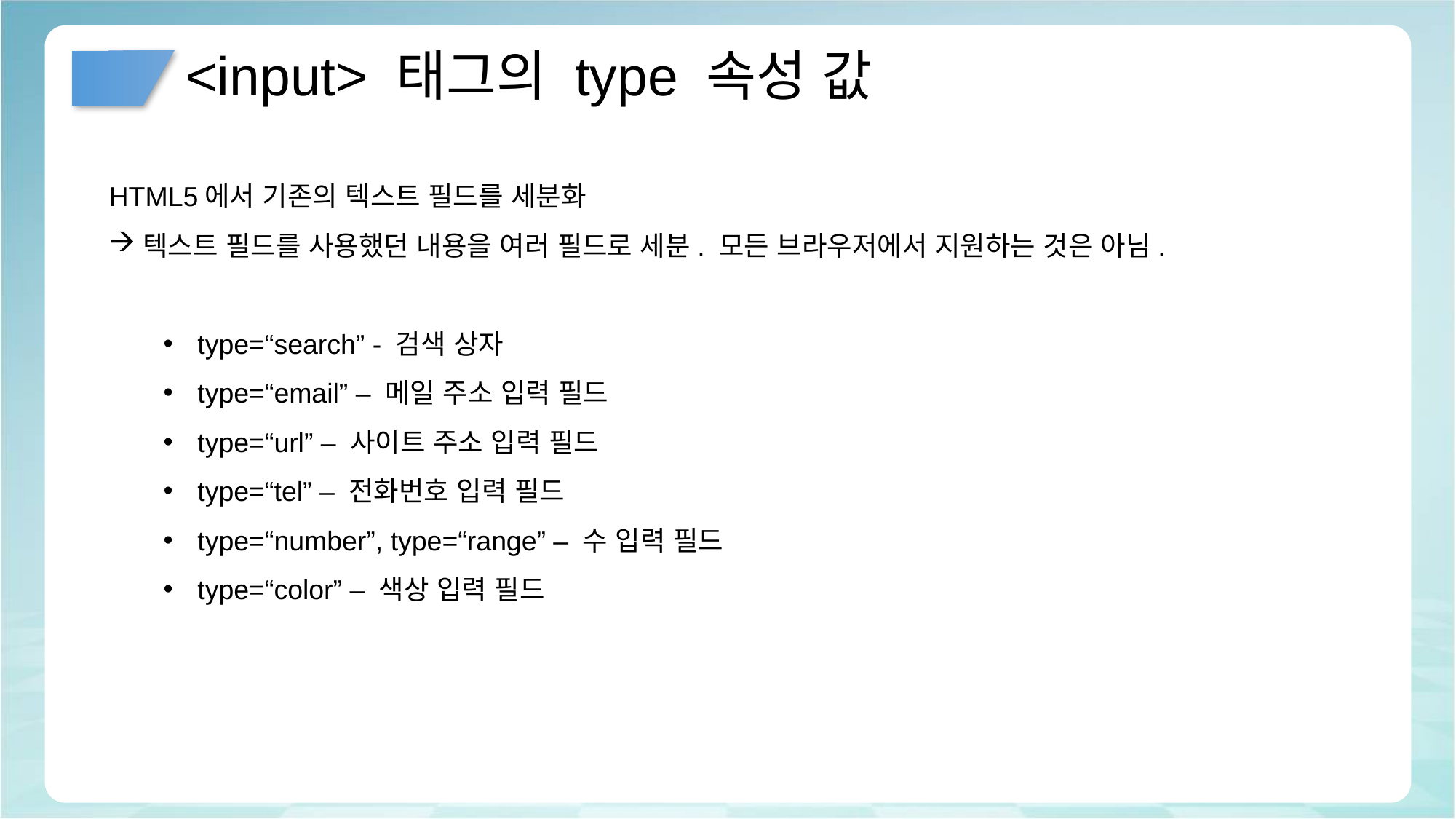

# <input> 태그의 type 속성 값
HTML5에서 기존의 텍스트 필드를 세분화
텍스트 필드를 사용했던 내용을 여러 필드로 세분. 모든 브라우저에서 지원하는 것은 아님.

type=“search” - 검색 상자
type=“email” – 메일 주소 입력 필드
type=“url” – 사이트 주소 입력 필드
type=“tel” – 전화번호 입력 필드
type=“number”, type=“range” – 수 입력 필드
type=“color” – 색상 입력 필드